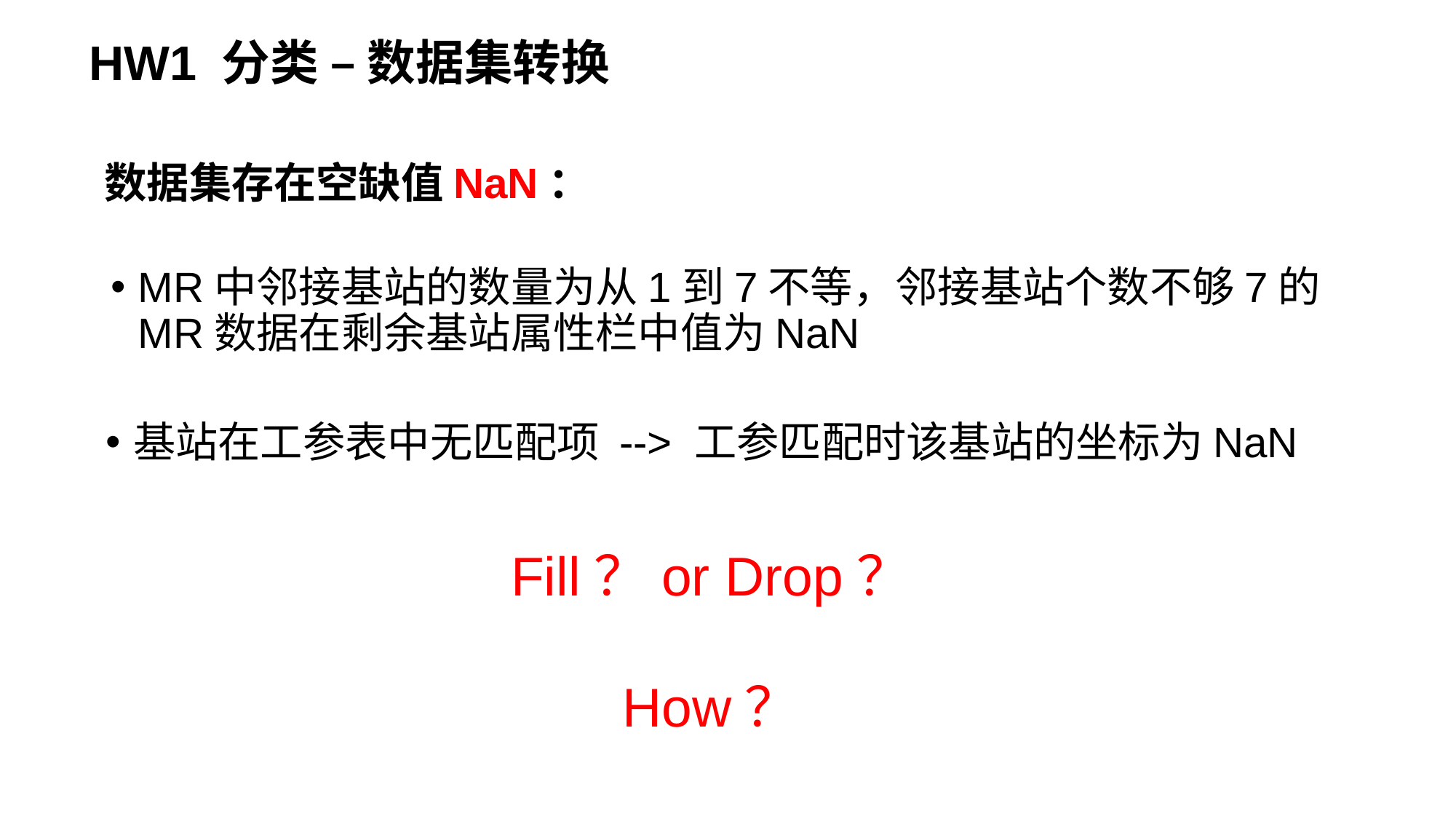

# HW1 分类 – 数据集转换
数据集存在空缺值NaN：
MR中邻接基站的数量为从1到7不等，邻接基站个数不够7的MR数据在剩余基站属性栏中值为NaN
基站在工参表中无匹配项 --> 工参匹配时该基站的坐标为NaN
Fill？or Drop？

How？